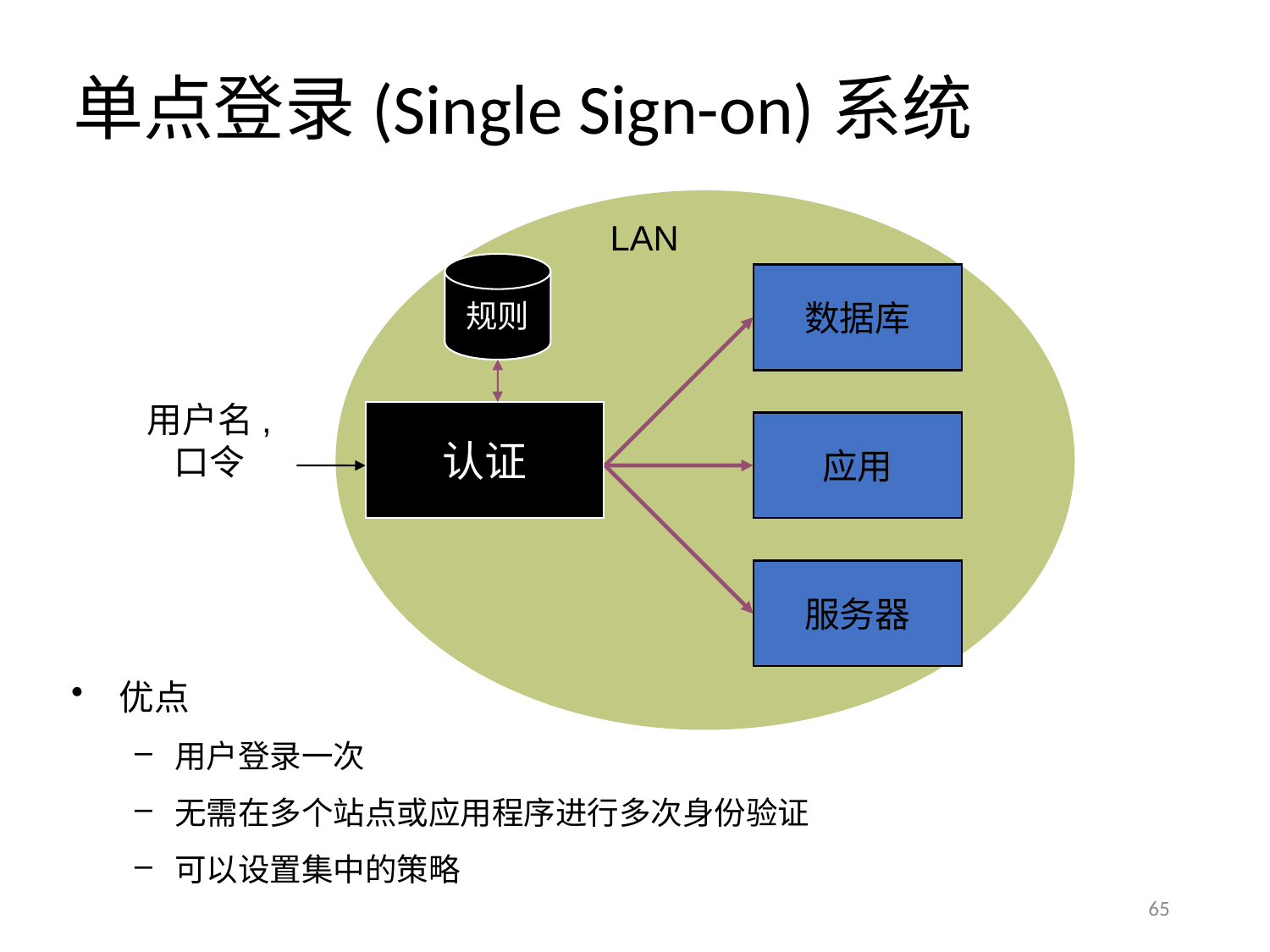

# 单点登录(Single Sign-on)系统

LAN
规则
数据库

用户名,
口令
认证
应用

服务器
优点
用户登录一次
无需在多个站点或应用程序进行多次身份验证
可以设置集中的策略
65